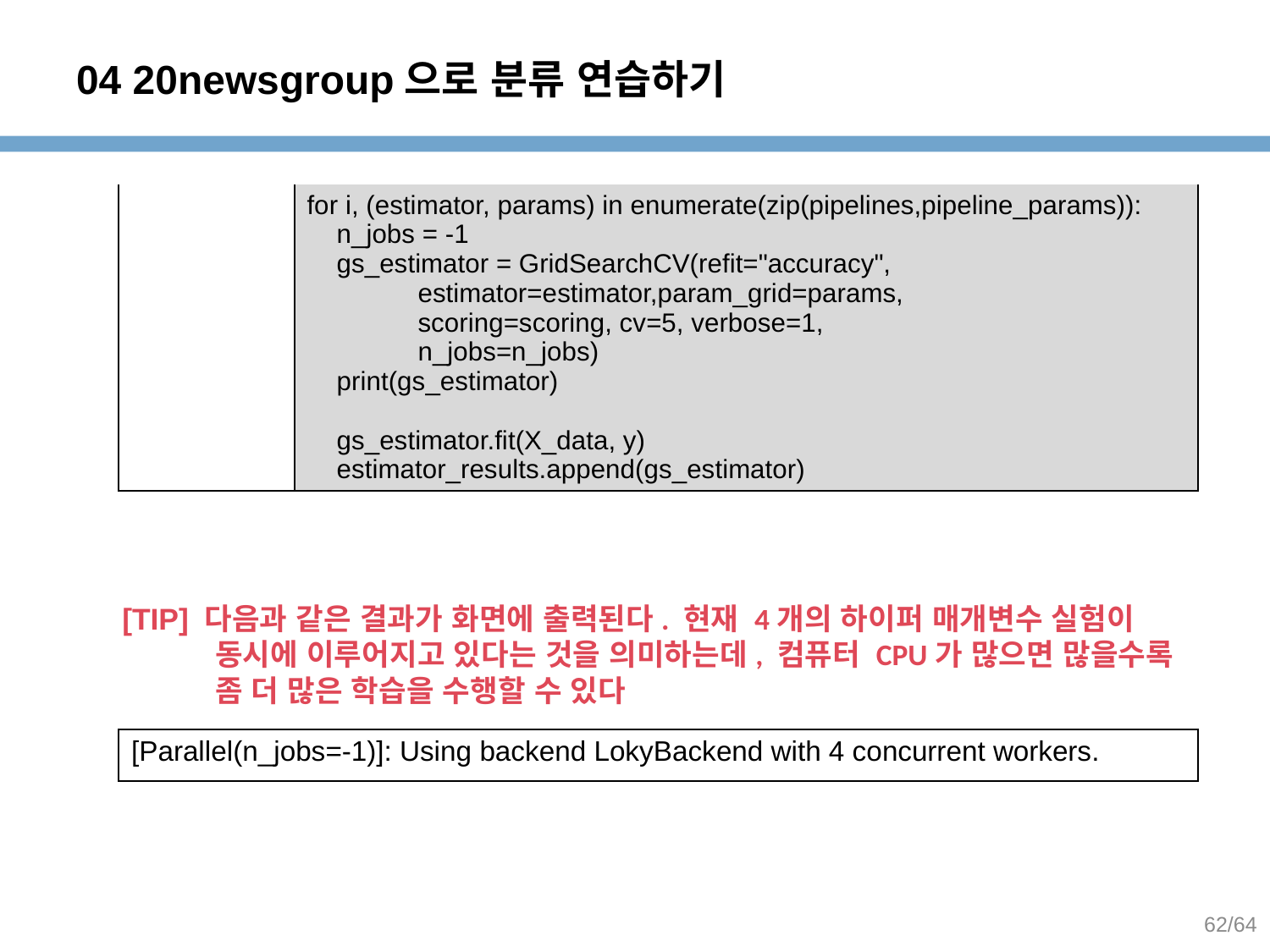

# 04 20newsgroup으로 분류 연습하기
|  | for i, (estimator, params) in enumerate(zip(pipelines,pipeline\_params)): n\_jobs = -1 gs\_estimator = GridSearchCV(refit="accuracy", estimator=estimator,param\_grid=params, scoring=scoring, cv=5, verbose=1, n\_jobs=n\_jobs) print(gs\_estimator) gs\_estimator.fit(X\_data, y) estimator\_results.append(gs\_estimator) |
| --- | --- |
[TIP] 다음과 같은 결과가 화면에 출력된다. 현재 4개의 하이퍼 매개변수 실험이
           동시에 이루어지고 있다는 것을 의미하는데, 컴퓨터 CPU가 많으면 많을수록
           좀 더 많은 학습을 수행할 수 있다
| [Parallel(n\_jobs=-1)]: Using backend LokyBackend with 4 concurrent workers. |
| --- |
62/64